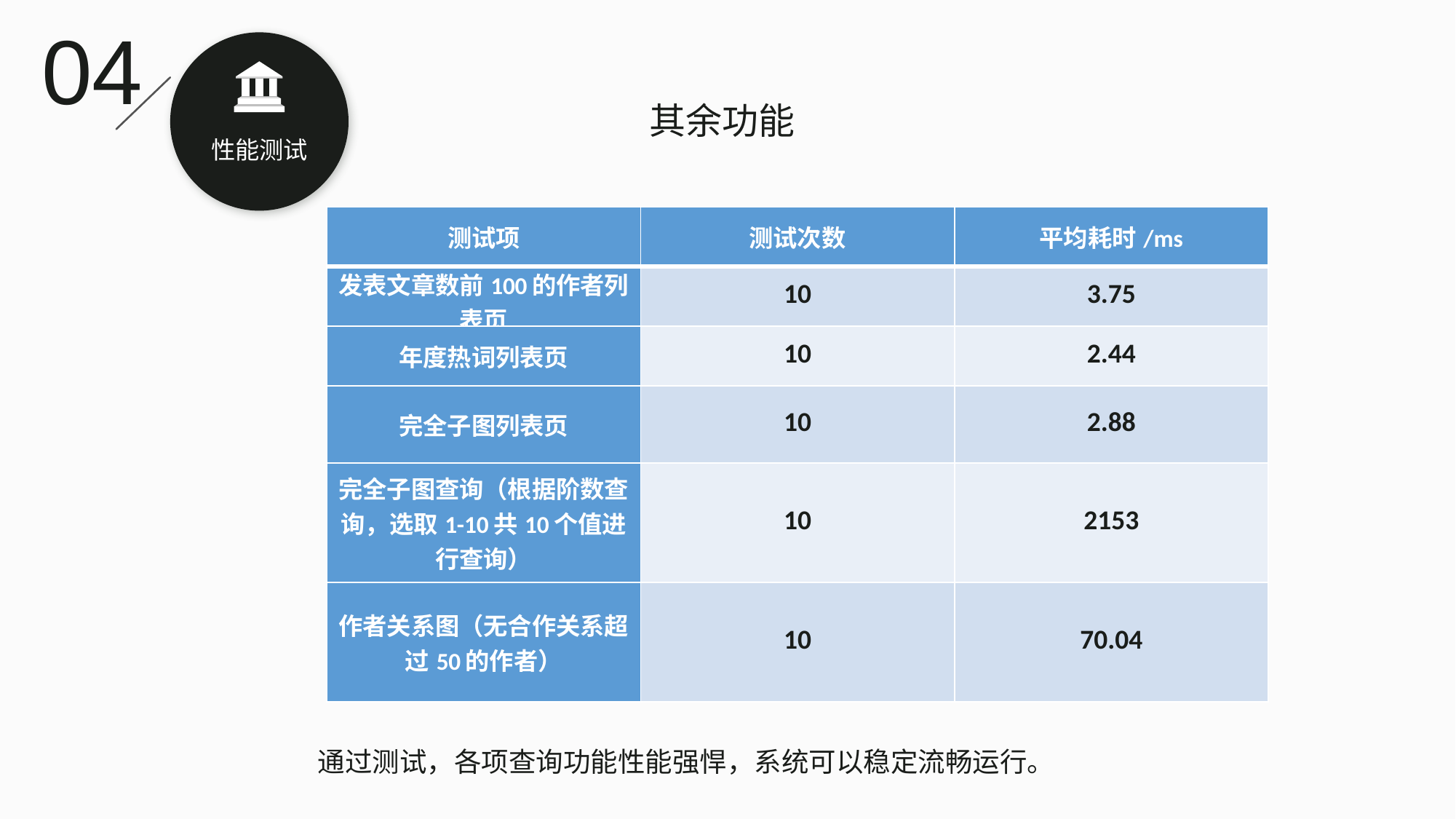

04

   其余功能
性能测试
算法实现
| 测试项 | 测试次数 | 平均耗时/ms |
| --- | --- | --- |
| 发表文章数前100的作者列表页 | 10 | 3.75 |
| 年度热词列表页 | 10 | 2.44 |
| 完全子图列表页 | 10 | 2.88 |
| 完全子图查询（根据阶数查询，选取1-10共10个值进行查询） | 10 | 2153 |
| 作者关系图（无合作关系超过50的作者） | 10 | 70.04 |

通过测试，各项查询功能性能强悍，系统可以稳定流畅运行。